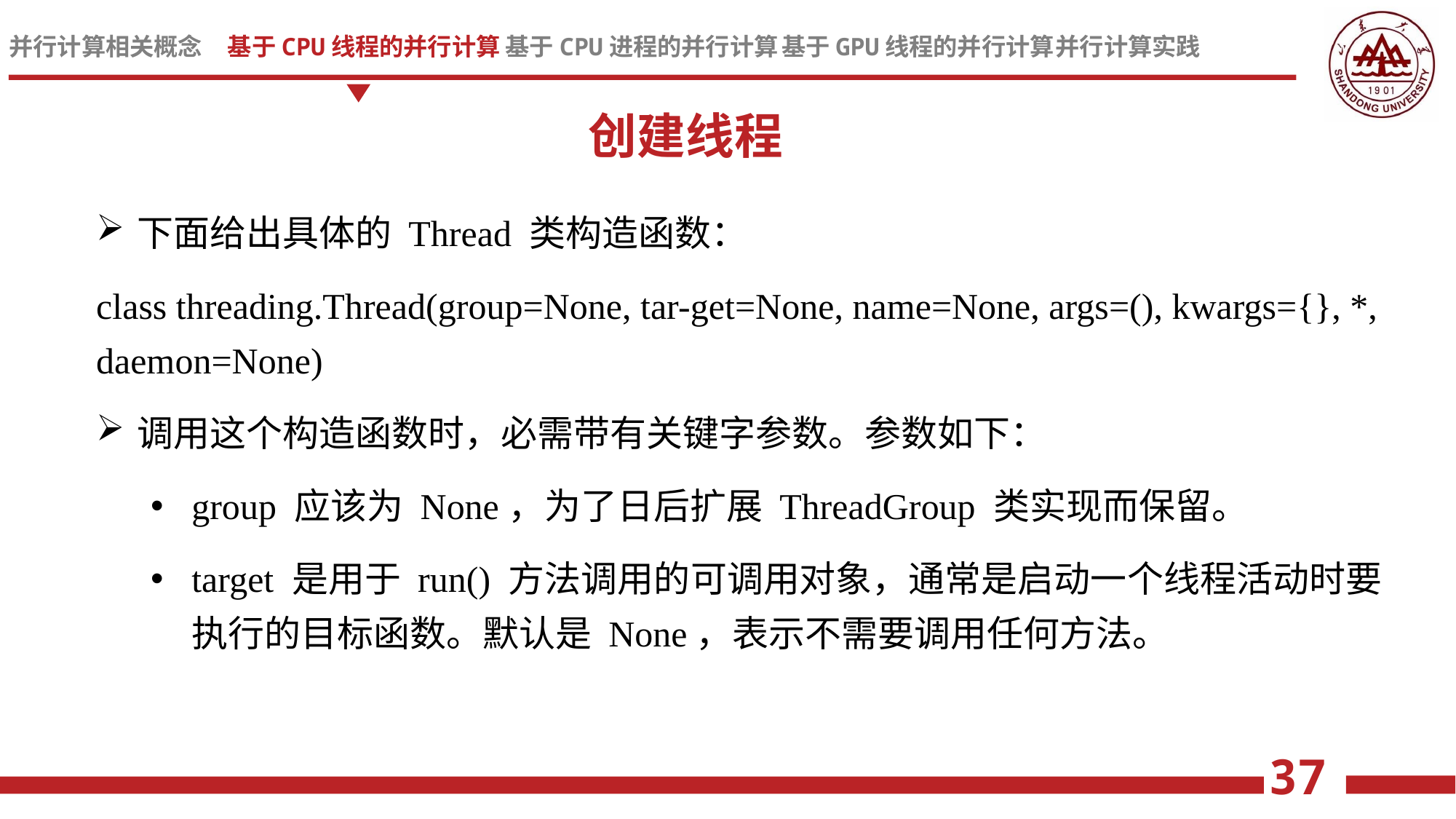

创建线程
下面给出具体的 Thread 类构造函数：
class threading.Thread(group=None, tar-get=None, name=None, args=(), kwargs={}, *, daemon=None)
调用这个构造函数时，必需带有关键字参数。参数如下：
group 应该为 None，为了日后扩展 ThreadGroup 类实现而保留。
target 是用于 run() 方法调用的可调用对象，通常是启动一个线程活动时要执行的目标函数。默认是 None，表示不需要调用任何方法。